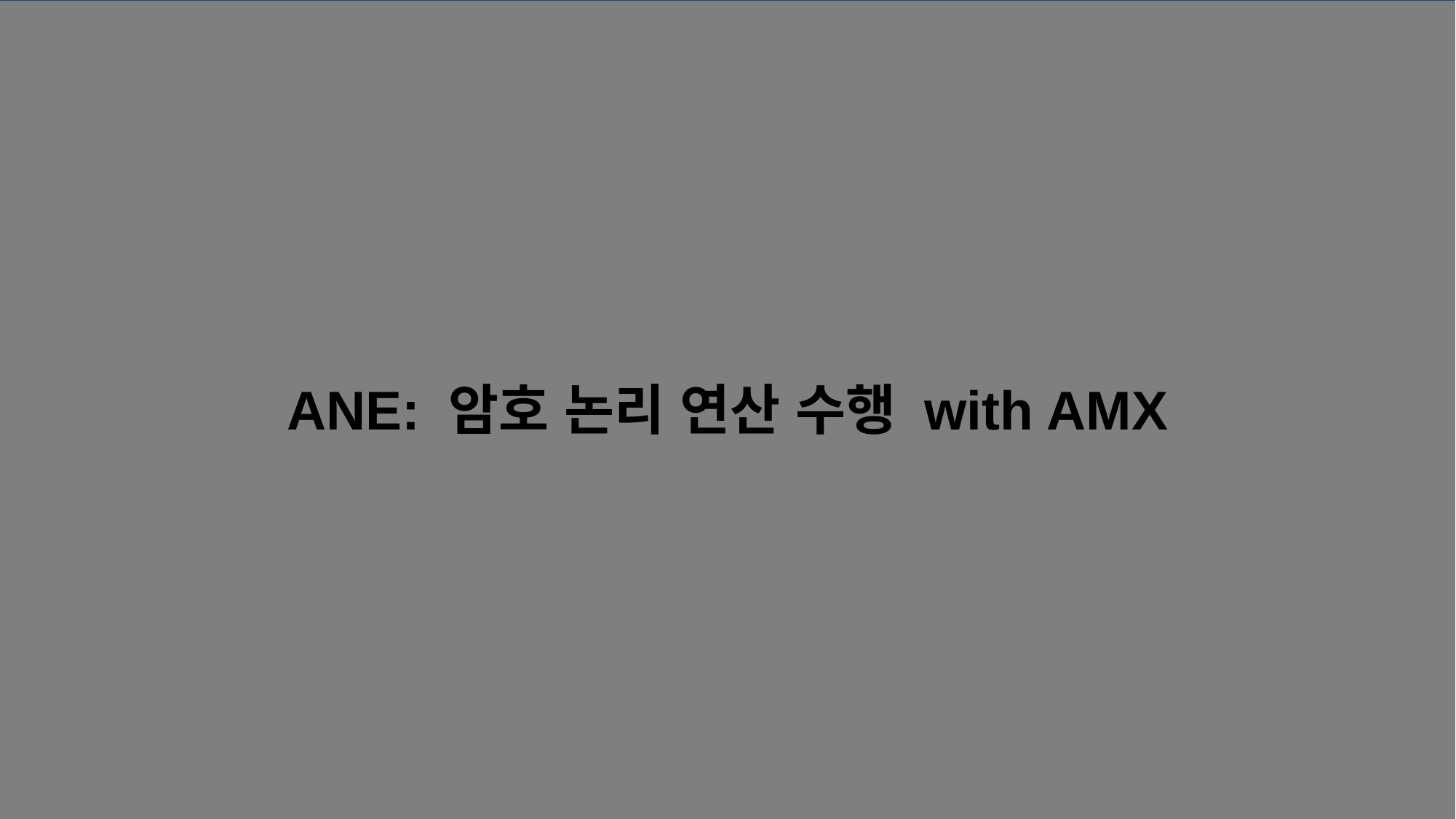

ANE: 암호 논리 연산 수행 with AMX